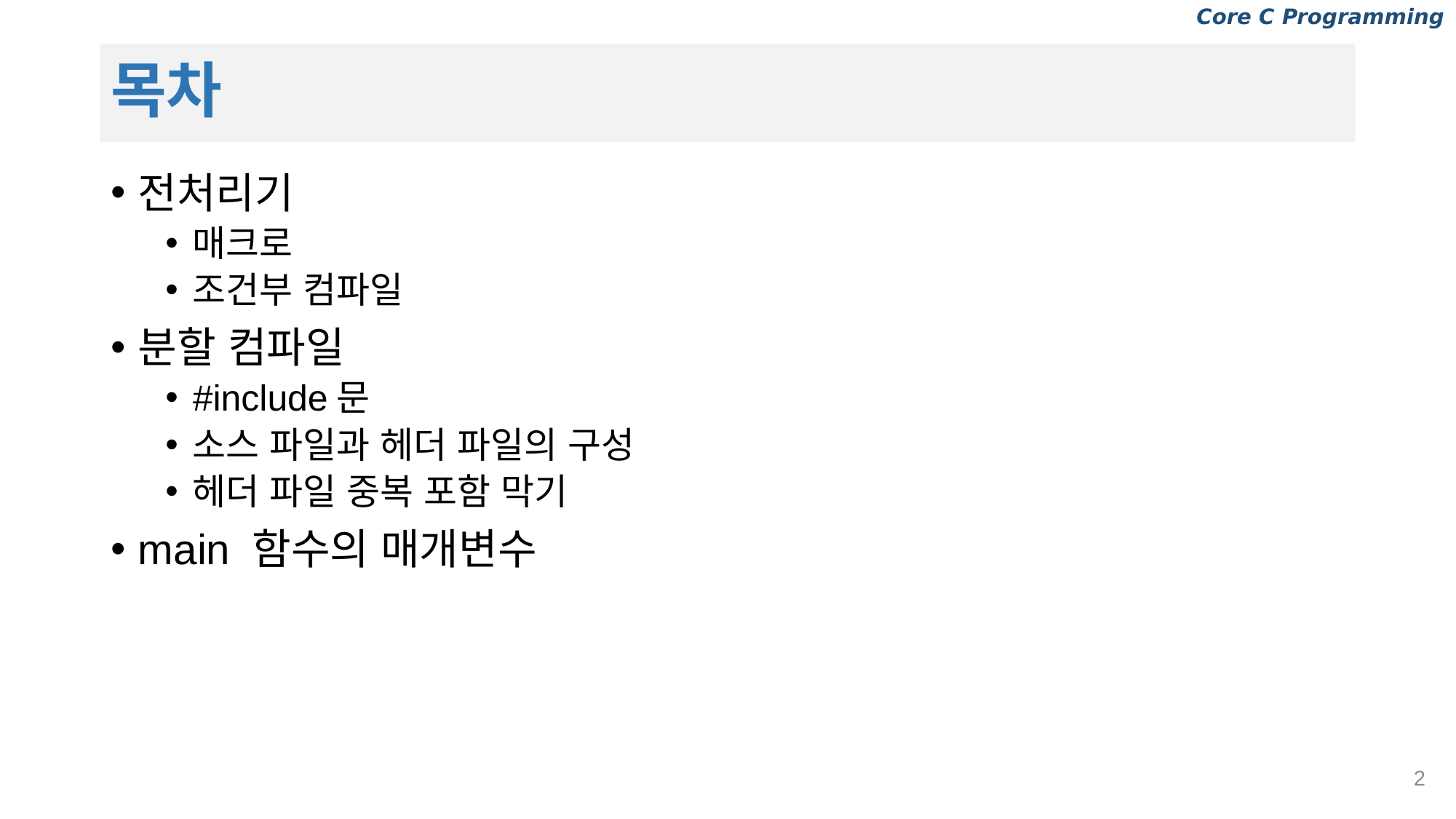

# 목차
전처리기
매크로
조건부 컴파일
분할 컴파일
#include문
소스 파일과 헤더 파일의 구성
헤더 파일 중복 포함 막기
main 함수의 매개변수

2